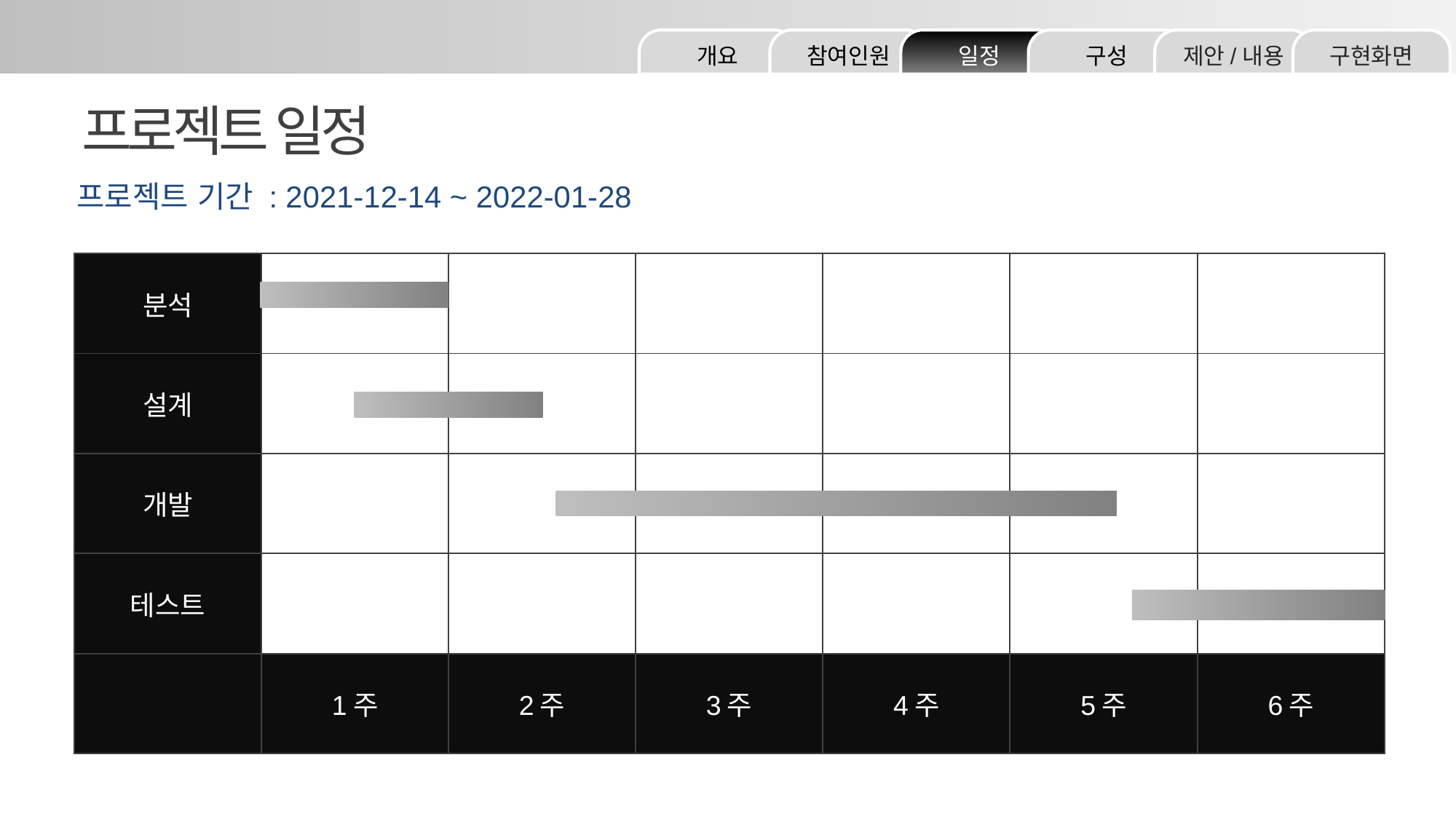

구현화면
제안/내용
구성
일정
참여인원
개요

프로젝트 일정
프로젝트 기간 : 2021-12-14 ~ 2022-01-28
| 분석 |  |  |  |  |  |  |
| --- | --- | --- | --- | --- | --- | --- |
| 설계 |  |  |  |  |  |  |
| 개발 |  |  |  |  |  |  |
| 테스트 |  |  |  |  |  |  |
|  | 1주 | 2주 | 3주 | 4주 | 5주 | 6주 |